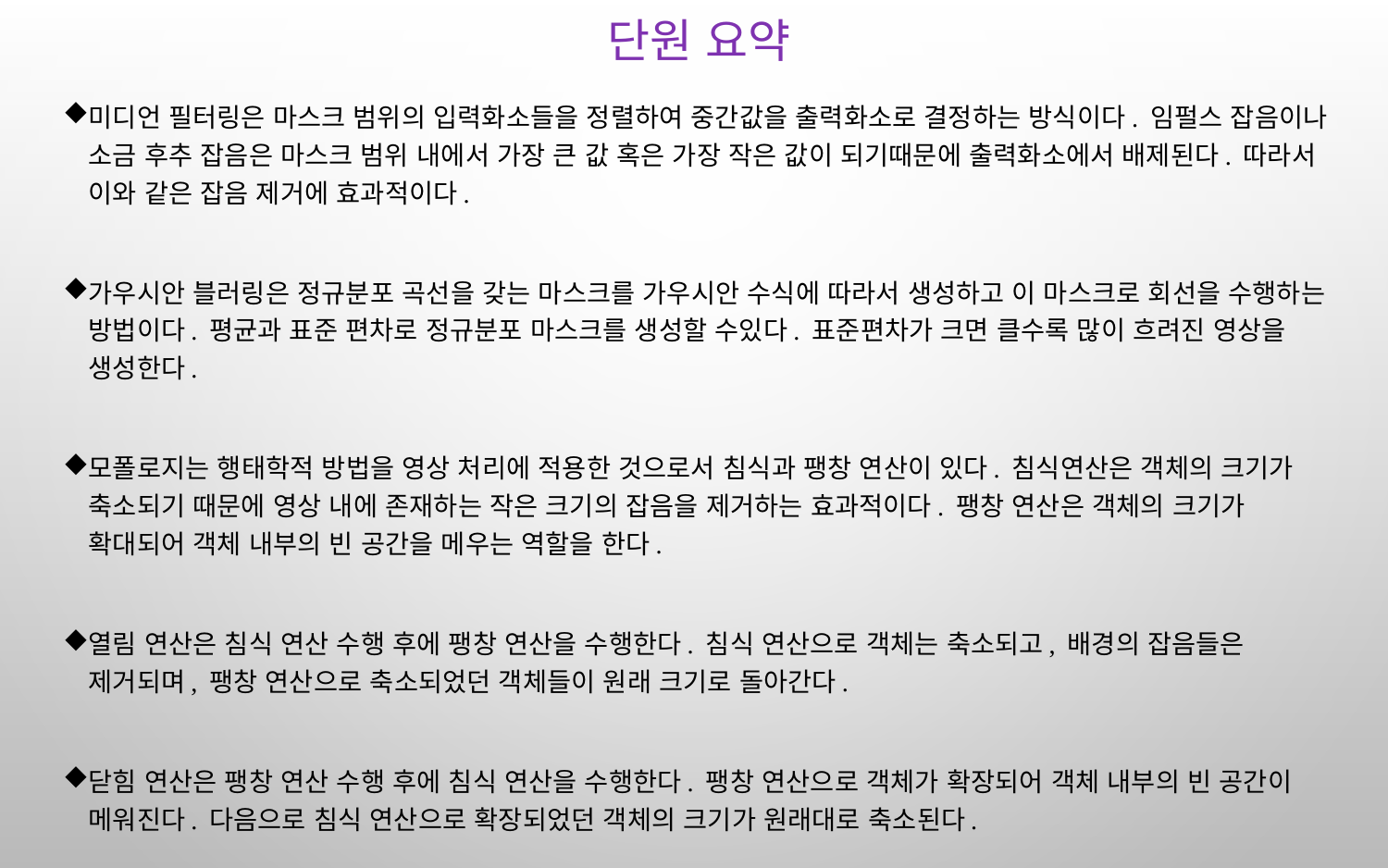

# 단원 요약
미디언 필터링은 마스크 범위의 입력화소들을 정렬하여 중간값을 출력화소로 결정하는 방식이다. 임펄스 잡음이나 소금 후추 잡음은 마스크 범위 내에서 가장 큰 값 혹은 가장 작은 값이 되기때문에 출력화소에서 배제된다. 따라서 이와 같은 잡음 제거에 효과적이다.

가우시안 블러링은 정규분포 곡선을 갖는 마스크를 가우시안 수식에 따라서 생성하고 이 마스크로 회선을 수행하는 방법이다. 평균과 표준 편차로 정규분포 마스크를 생성할 수있다. 표준편차가 크면 클수록 많이 흐려진 영상을 생성한다.

모폴로지는 행태학적 방법을 영상 처리에 적용한 것으로서 침식과 팽창 연산이 있다. 침식연산은 객체의 크기가 축소되기 때문에 영상 내에 존재하는 작은 크기의 잡음을 제거하는 효과적이다. 팽창 연산은 객체의 크기가 확대되어 객체 내부의 빈 공간을 메우는 역할을 한다.

열림 연산은 침식 연산 수행 후에 팽창 연산을 수행한다. 침식 연산으로 객체는 축소되고, 배경의 잡음들은 제거되며, 팽창 연산으로 축소되었던 객체들이 원래 크기로 돌아간다.

닫힘 연산은 팽창 연산 수행 후에 침식 연산을 수행한다. 팽창 연산으로 객체가 확장되어 객체 내부의 빈 공간이 메워진다. 다음으로 침식 연산으로 확장되었던 객체의 크기가 원래대로 축소된다.